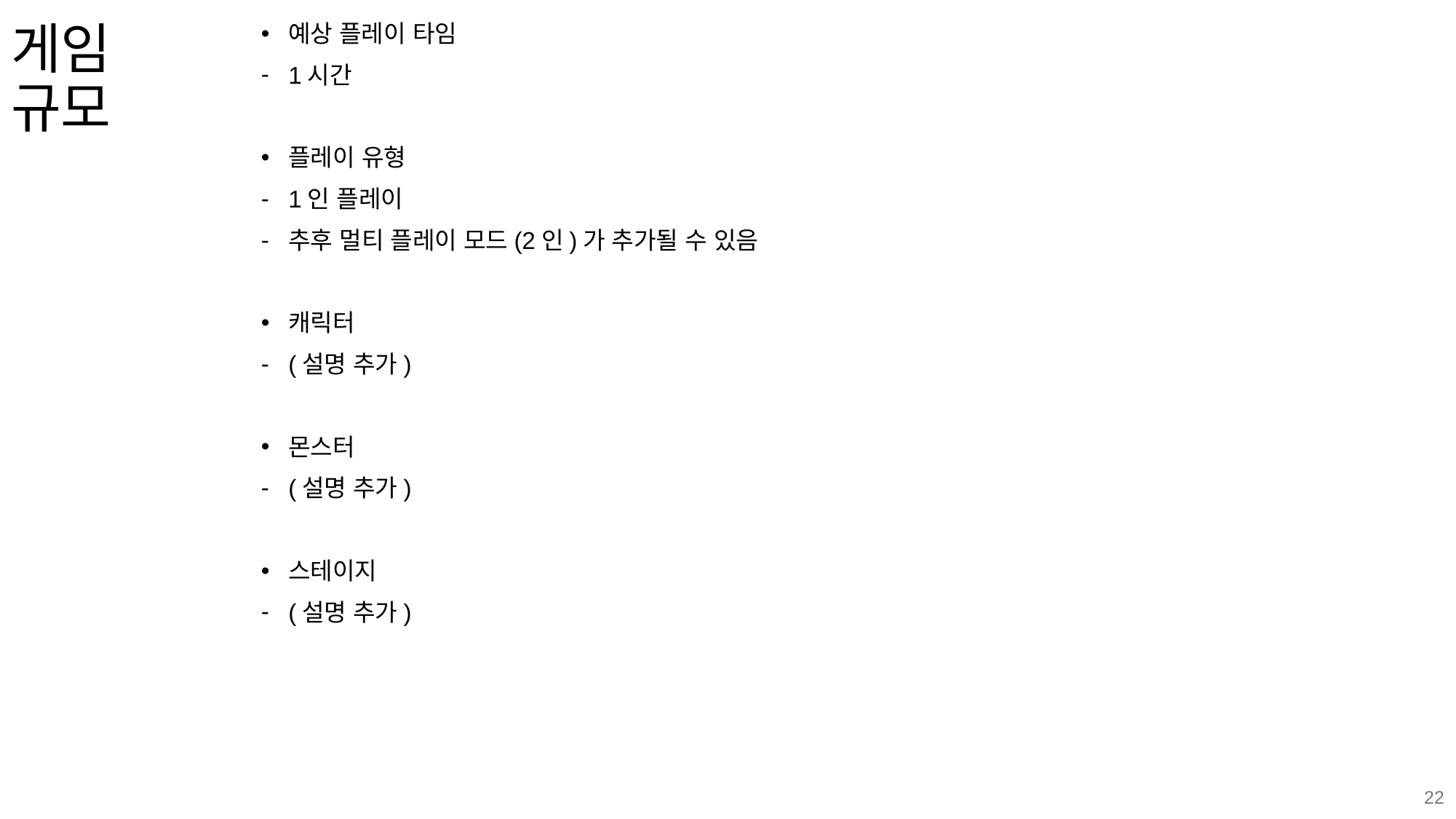

예상 플레이 타임
1시간

플레이 유형
1인 플레이
추후 멀티 플레이 모드(2인)가 추가될 수 있음

캐릭터
(설명 추가)

몬스터
(설명 추가)

스테이지
(설명 추가)

# 게임 규모
22